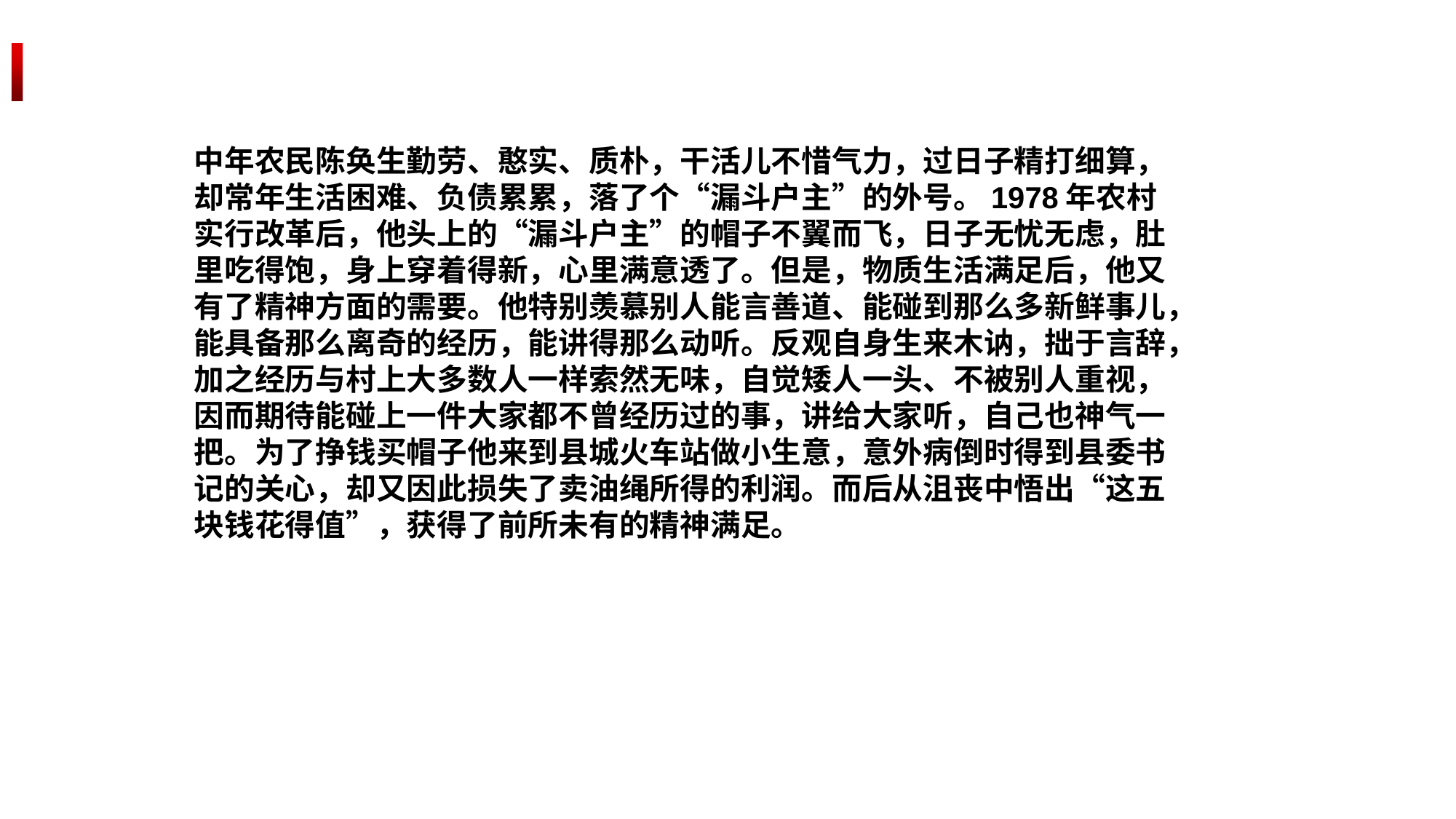

中年农民陈奂生勤劳、憨实、质朴，干活儿不惜气力，过日子精打细算，却常年生活困难、负债累累，落了个“漏斗户主”的外号。1978年农村实行改革后，他头上的“漏斗户主”的帽子不翼而飞，日子无忧无虑，肚里吃得饱，身上穿着得新，心里满意透了。但是，物质生活满足后，他又有了精神方面的需要。他特别羡慕别人能言善道、能碰到那么多新鲜事儿，能具备那么离奇的经历，能讲得那么动听。反观自身生来木讷，拙于言辞，加之经历与村上大多数人一样索然无味，自觉矮人一头、不被别人重视，因而期待能碰上一件大家都不曾经历过的事，讲给大家听，自己也神气一把。为了挣钱买帽子他来到县城火车站做小生意，意外病倒时得到县委书记的关心，却又因此损失了卖油绳所得的利润。而后从沮丧中悟出“这五块钱花得值”，获得了前所未有的精神满足。